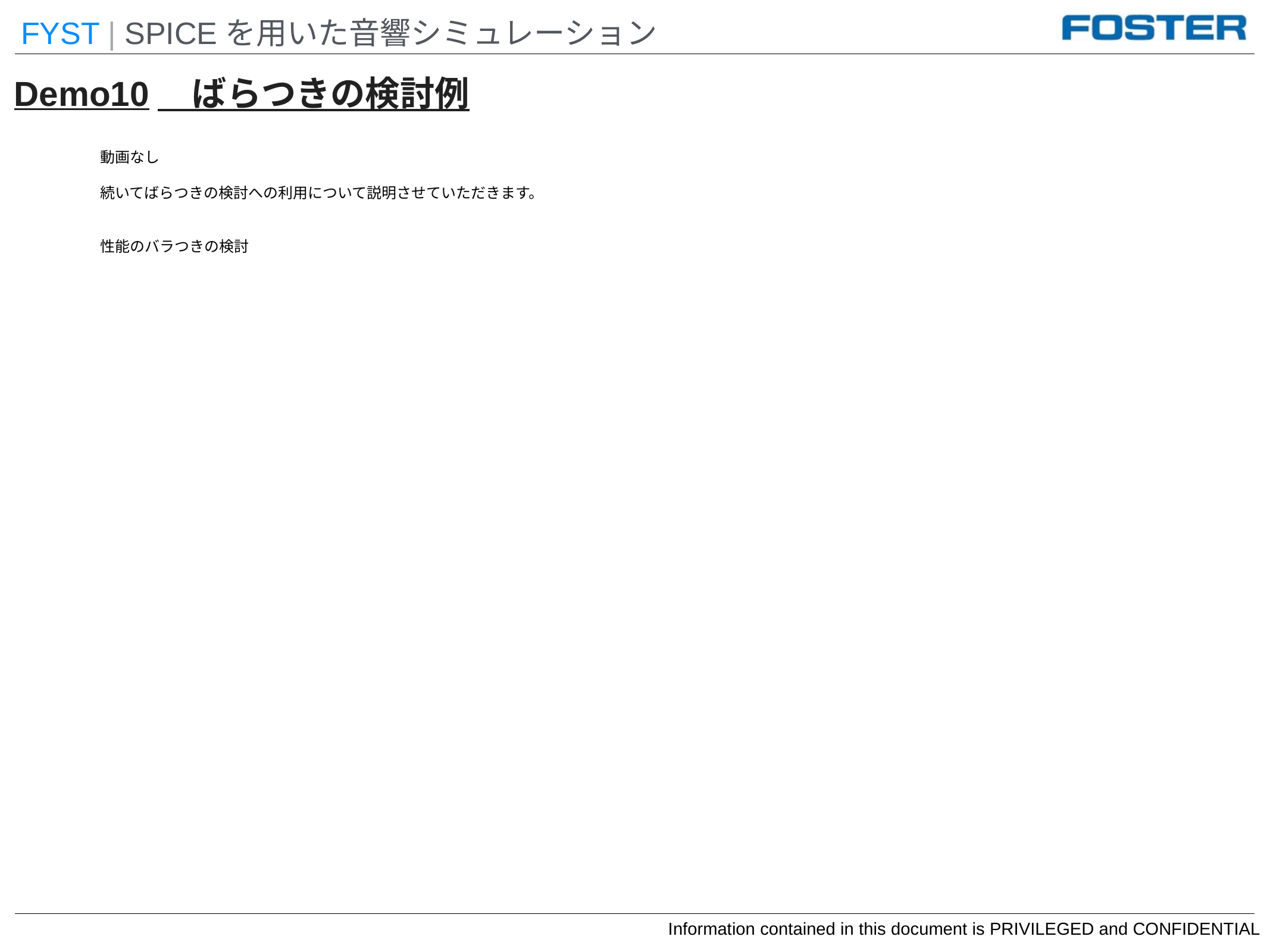

FYST | SPICEを用いた音響シミュレーション
Demo10　ばらつきの検討例
動画なし

続いてばらつきの検討への利用について説明させていただきます。

性能のバラつきの検討